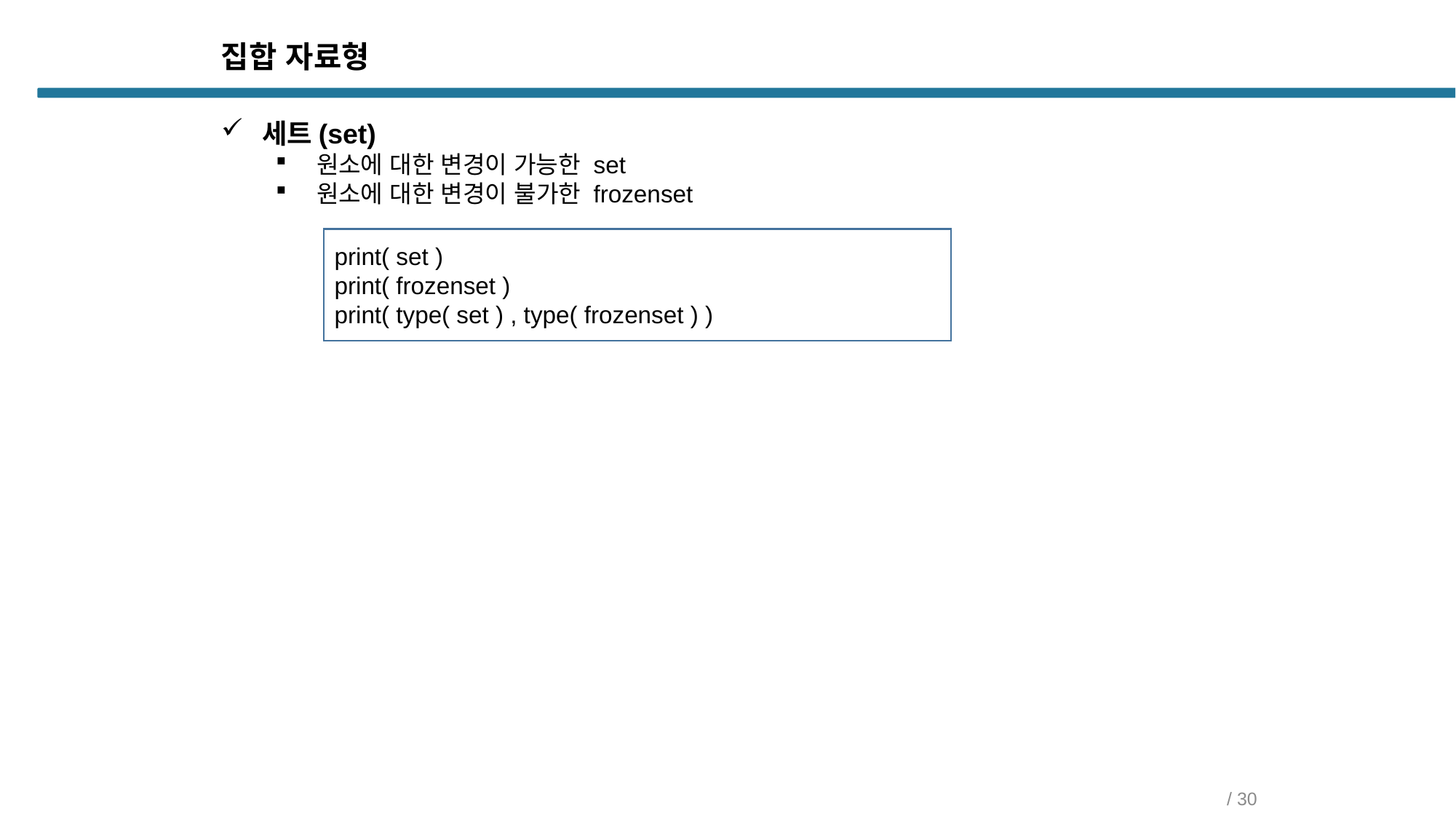

집합 자료형
세트(set)
원소에 대한 변경이 가능한 set
원소에 대한 변경이 불가한 frozenset
print( set )
print( frozenset )
print( type( set ) , type( frozenset ) )
/ 30